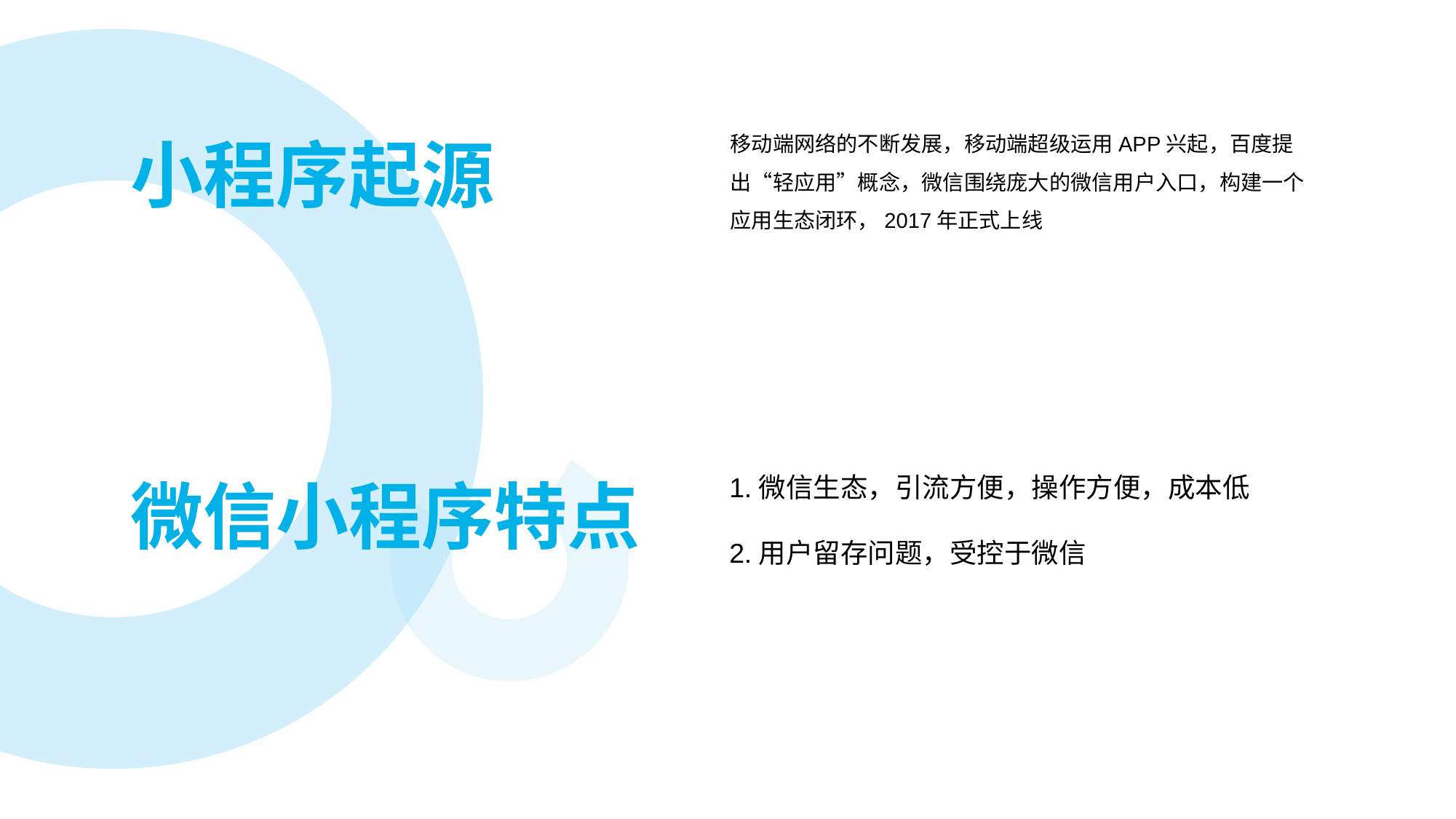

移动端网络的不断发展，移动端超级运用APP兴起，百度提出“轻应用”概念，微信围绕庞大的微信用户入口，构建一个应用生态闭环，2017年正式上线

小程序起源

微信小程序特点
1.微信生态，引流方便，操作方便，成本低

2.用户留存问题，受控于微信